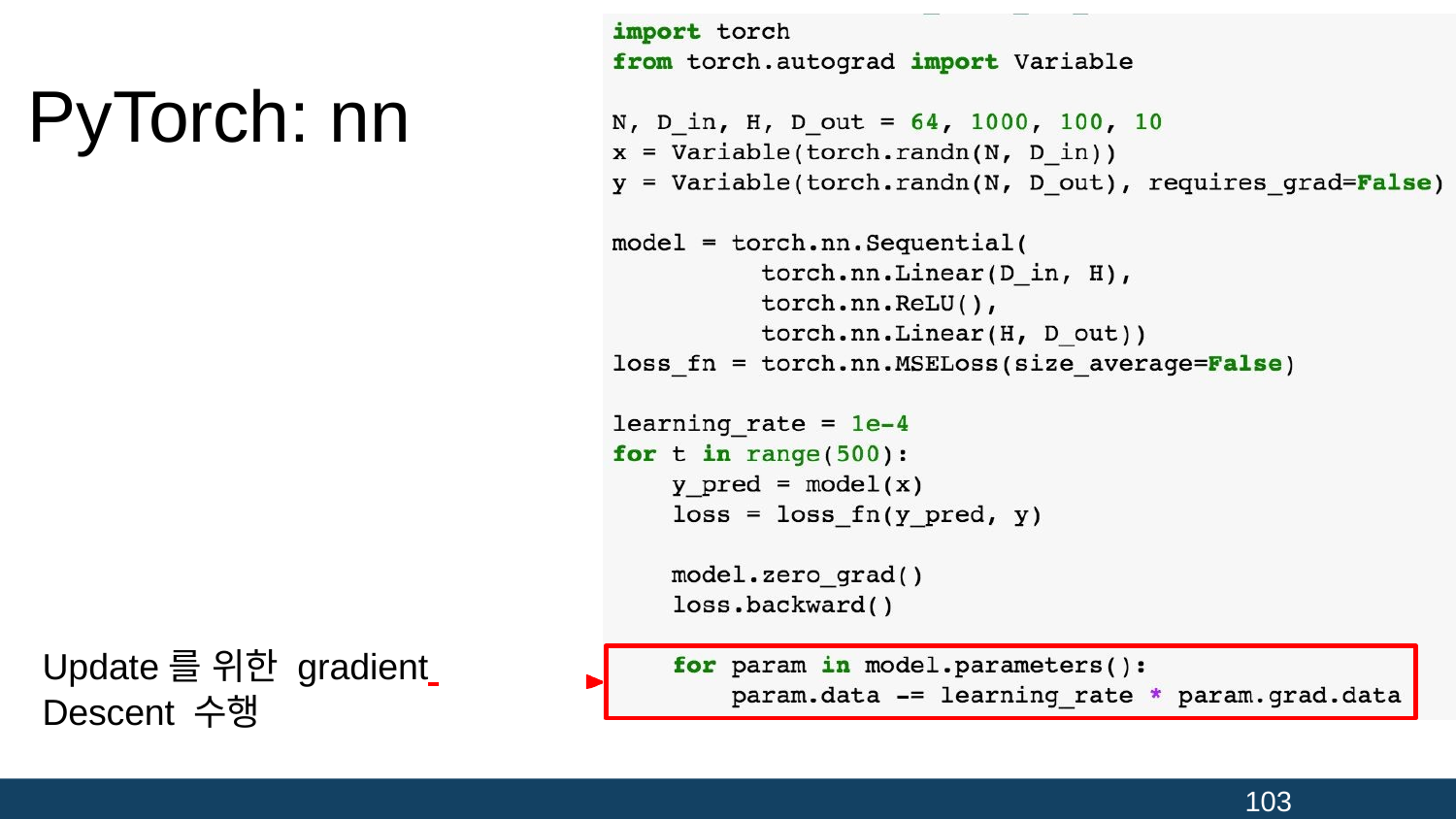

# PyTorch: nn
Update를 위한 gradient
Descent 수행